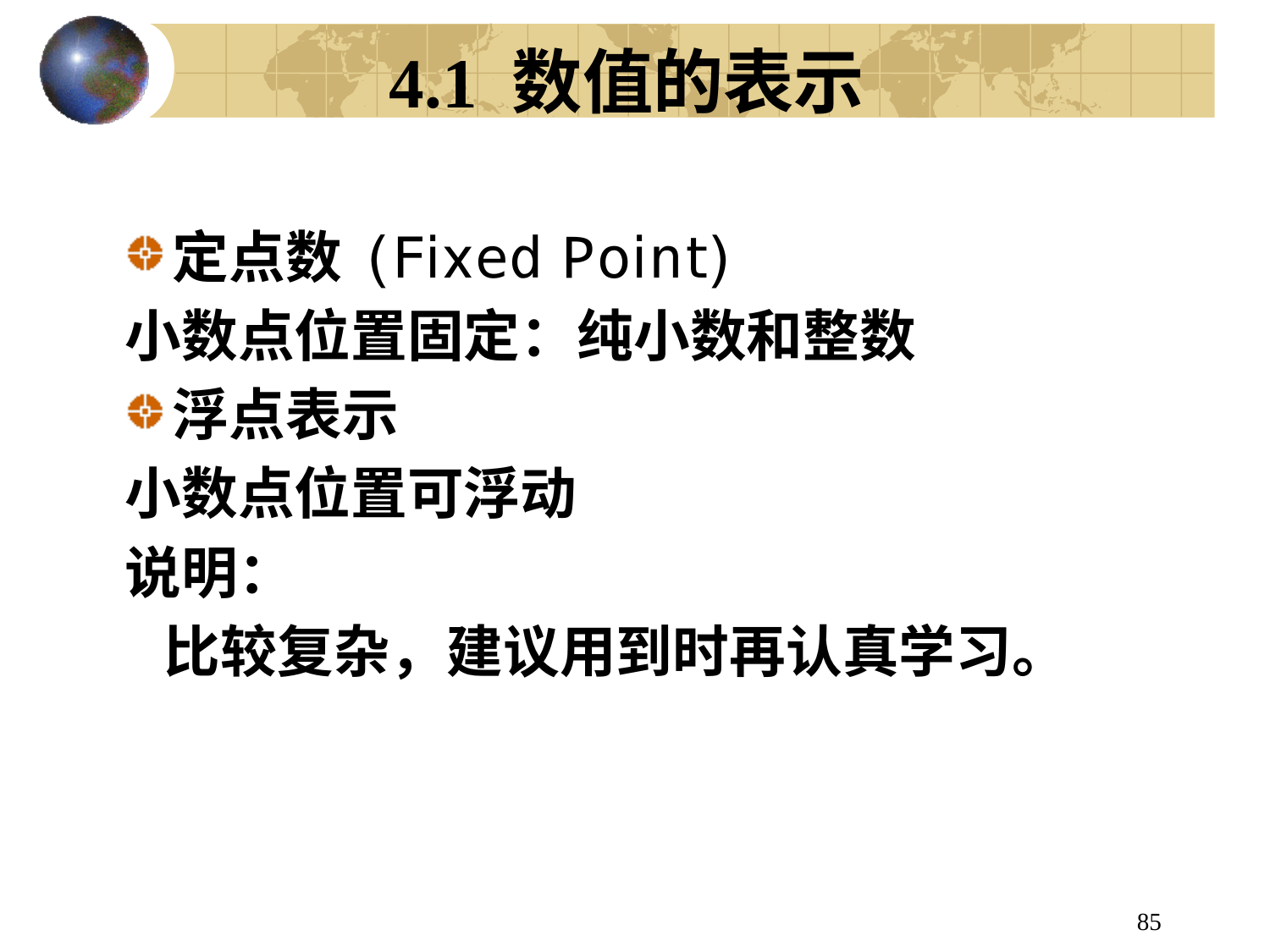

# 4.1 数值的表示
定点数 (Fixed Point)
小数点位置固定：纯小数和整数
浮点表示
小数点位置可浮动
说明：
  比较复杂，建议用到时再认真学习。

85